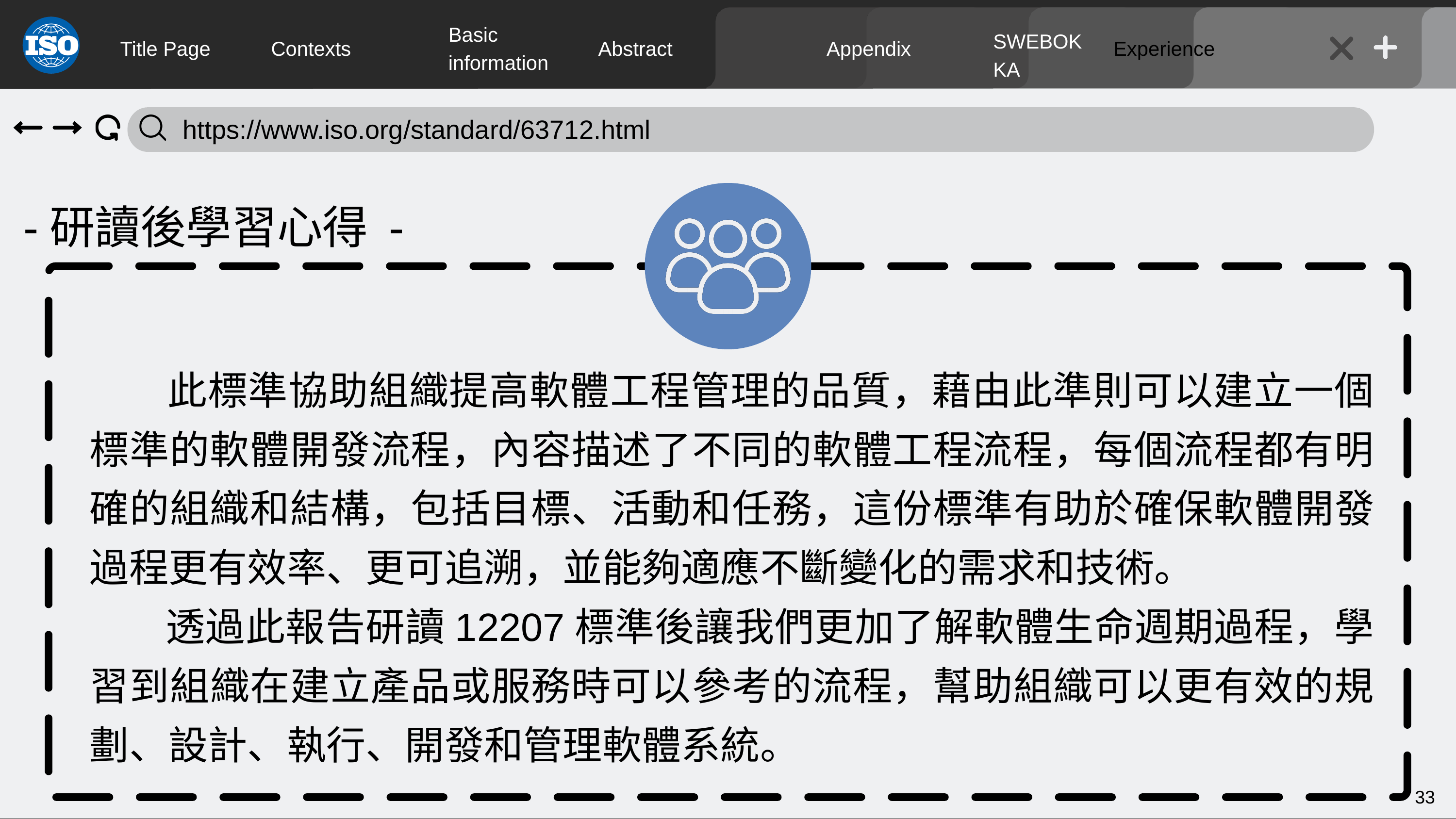

Basic
information

SWEBOK KA
Title Page
Contexts
Abstract
Appendix
Experience

       https://www.iso.org/standard/63712.html

-研讀後學習心得 -

       此標準協助組織提高軟體工程管理的品質，藉由此準則可以建立一個標準的軟體開發流程，內容描述了不同的軟體工程流程，每個流程都有明確的組織和結構，包括目標、活動和任務，這份標準有助於確保軟體開發過程更有效率、更可追溯，並能夠適應不斷變化的需求和技術。
       透過此報告研讀12207標準後讓我們更加了解軟體生命週期過程，學習到組織在建立產品或服務時可以參考的流程，幫助組織可以更有效的規劃、設計、執行、開發和管理軟體系統。
33